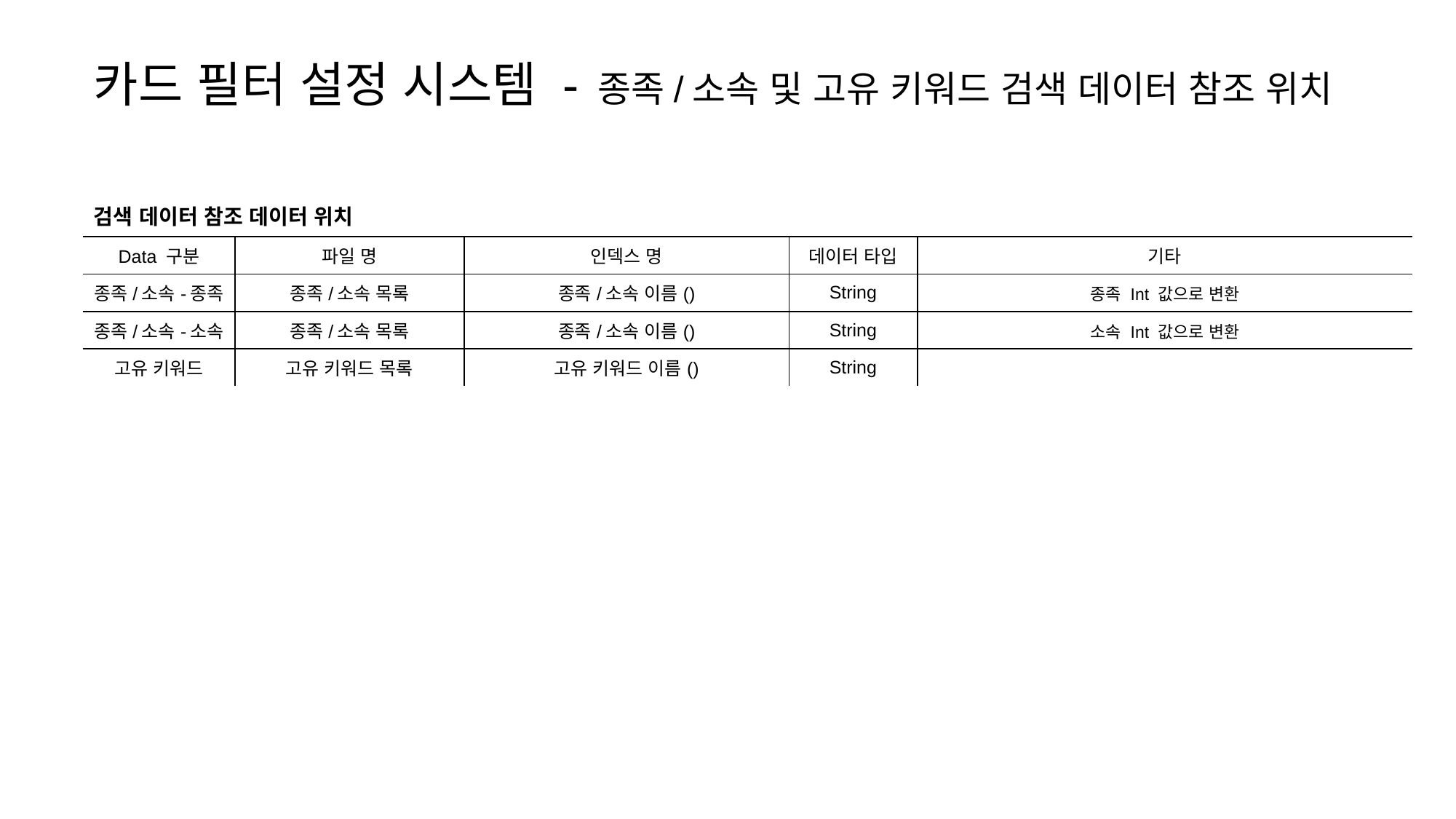

카드 필터 설정 시스템 - 종족/소속 및 고유 키워드 검색 데이터 참조 위치
| 검색 데이터 참조 데이터 위치 |  |  |  |  |
| --- | --- | --- | --- | --- |
| Data 구분 | 파일 명 | 인덱스 명 | 데이터 타입 | 기타 |
| 종족/소속-종족 | 종족/소속 목록 | 종족/소속 이름() | String | 종족 Int 값으로 변환 |
| 종족/소속-소속 | 종족/소속 목록 | 종족/소속 이름() | String | 소속 Int 값으로 변환 |
| 고유 키워드 | 고유 키워드 목록 | 고유 키워드 이름() | String |  |